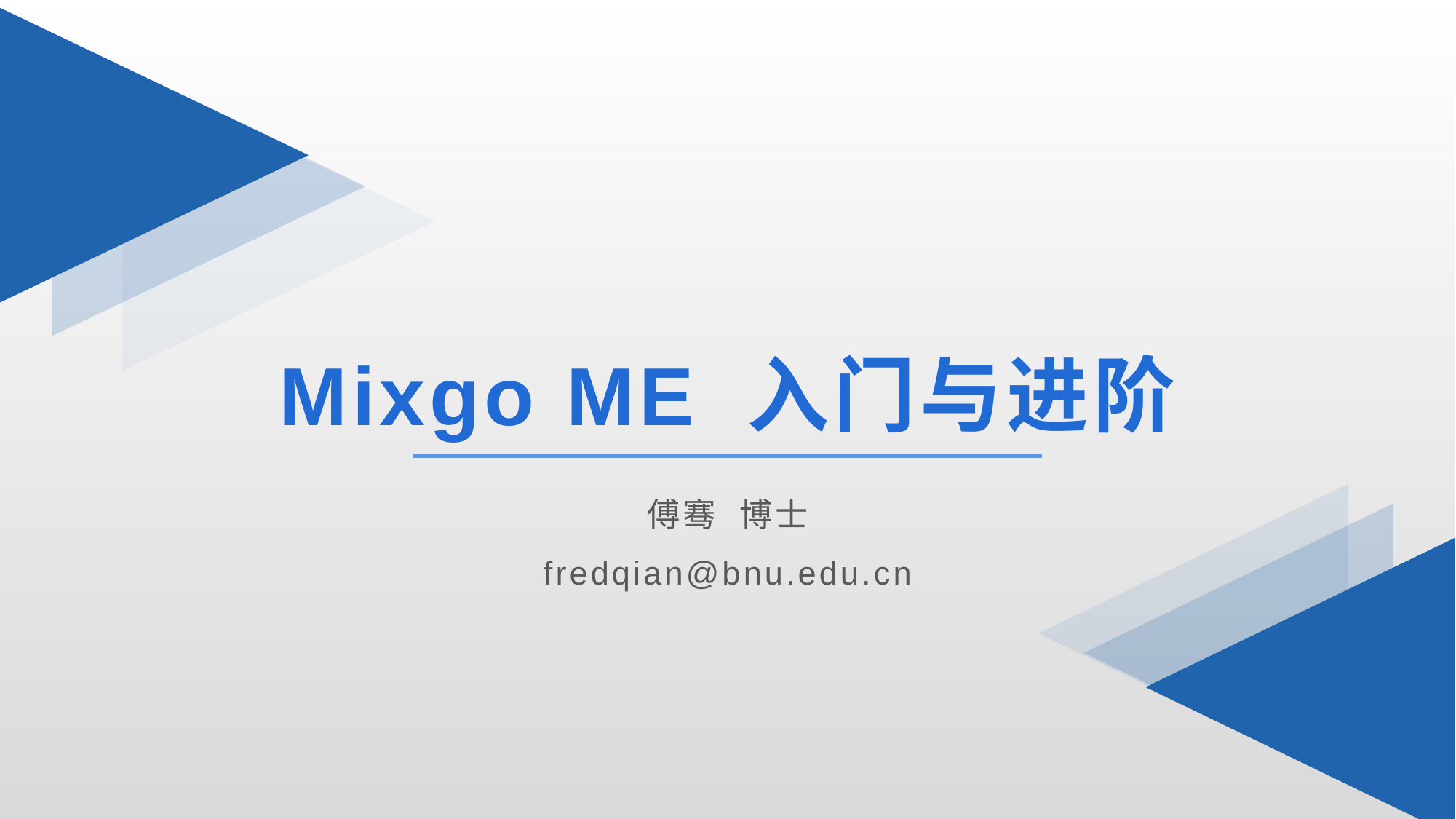

# Mixgo ME 入门与进阶

傅骞  博士
fredqian@bnu.edu.cn